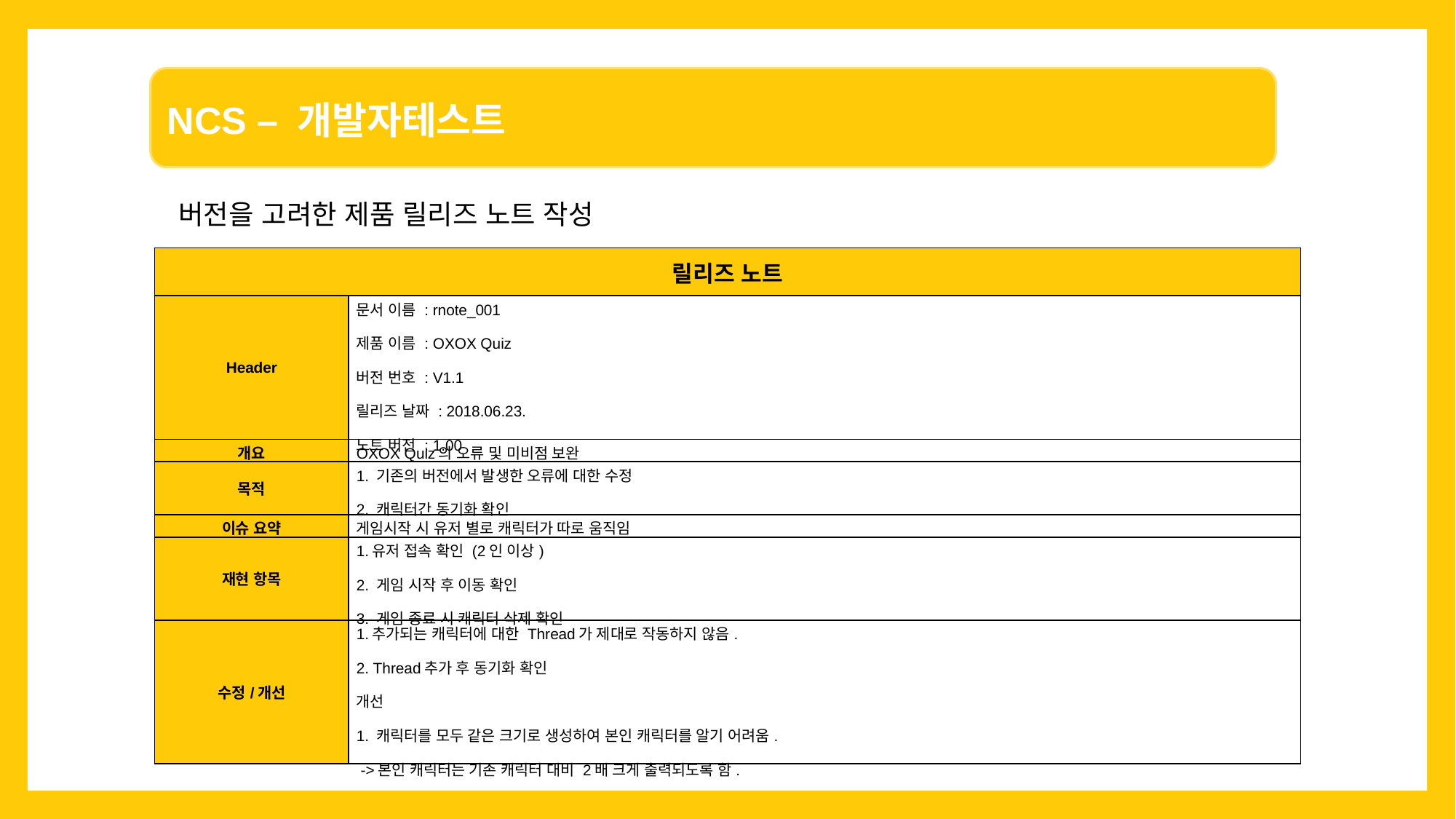

NCS – 개발자테스트
버전을 고려한 제품 릴리즈 노트 작성
| 릴리즈 노트 |  |
| --- | --- |
| Header | 문서 이름 : rnote\_001 제품 이름 : OXOX Quiz 버전 번호 : V1.1 릴리즈 날짜 : 2018.06.23. 노트 버전 : 1.00 |
| 개요 | OXOX Quiz의 오류 및 미비점 보완 |
| 목적 | 1. 기존의 버전에서 발생한 오류에 대한 수정 2. 캐릭터간 동기화 확인 |
| 이슈 요약 | 게임시작 시 유저 별로 캐릭터가 따로 움직임 |
| 재현 항목 | 1.유저 접속 확인 (2인 이상) 2. 게임 시작 후 이동 확인 3. 게임 종료 시 캐릭터 삭제 확인 |
| 수정/개선 | 1.추가되는 캐릭터에 대한 Thread가 제대로 작동하지 않음. 2. Thread추가 후 동기화 확인 개선 1. 캐릭터를 모두 같은 크기로 생성하여 본인 캐릭터를 알기 어려움. ->본인 캐릭터는 기존 캐릭터 대비 2배 크게 출력되도록 함. |